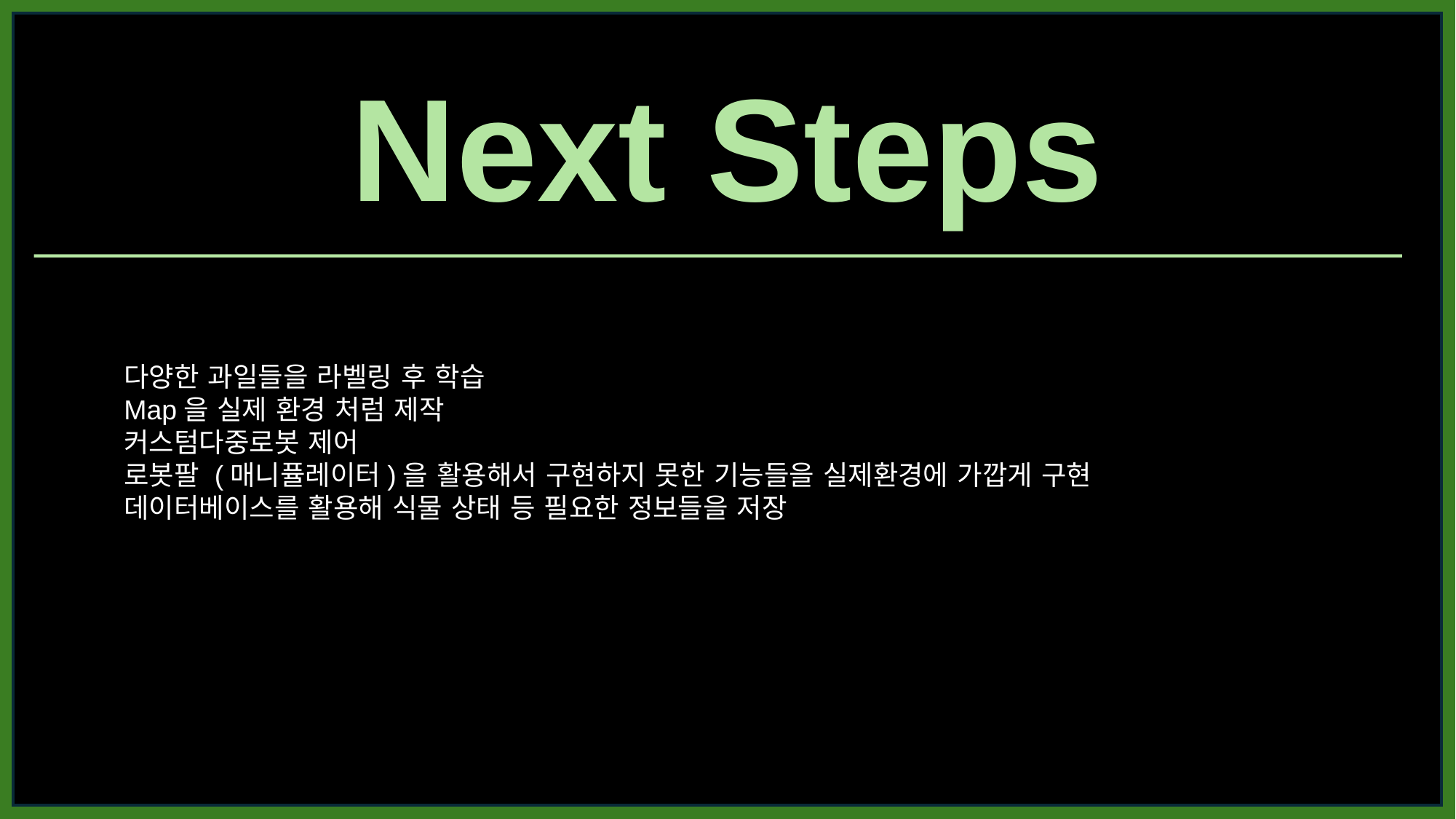

Next Steps

다양한 과일들을 라벨링 후 학습
Map을 실제 환경 처럼 제작
커스텀다중로봇 제어
로봇팔 (매니퓰레이터)을 활용해서 구현하지 못한 기능들을 실제환경에 가깝게 구현
데이터베이스를 활용해 식물 상태 등 필요한 정보들을 저장ss